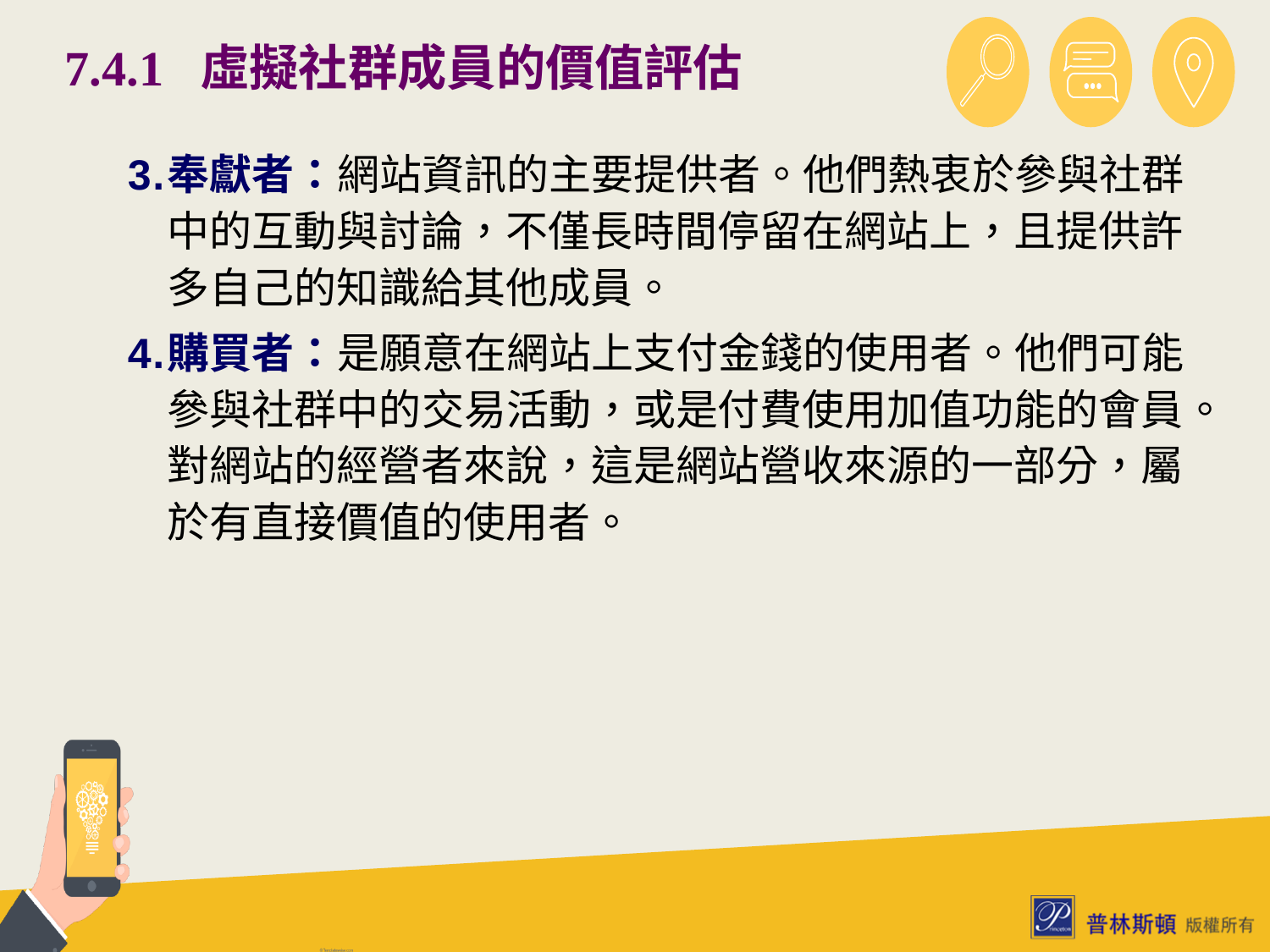

# 7.4.1  虛擬社群成員的價值評估
奉獻者：網站資訊的主要提供者。他們熱衷於參與社群中的互動與討論，不僅長時間停留在網站上，且提供許多自己的知識給其他成員。
購買者：是願意在網站上支付金錢的使用者。他們可能參與社群中的交易活動，或是付費使用加值功能的會員。對網站的經營者來說，這是網站營收來源的一部分，屬於有直接價值的使用者。